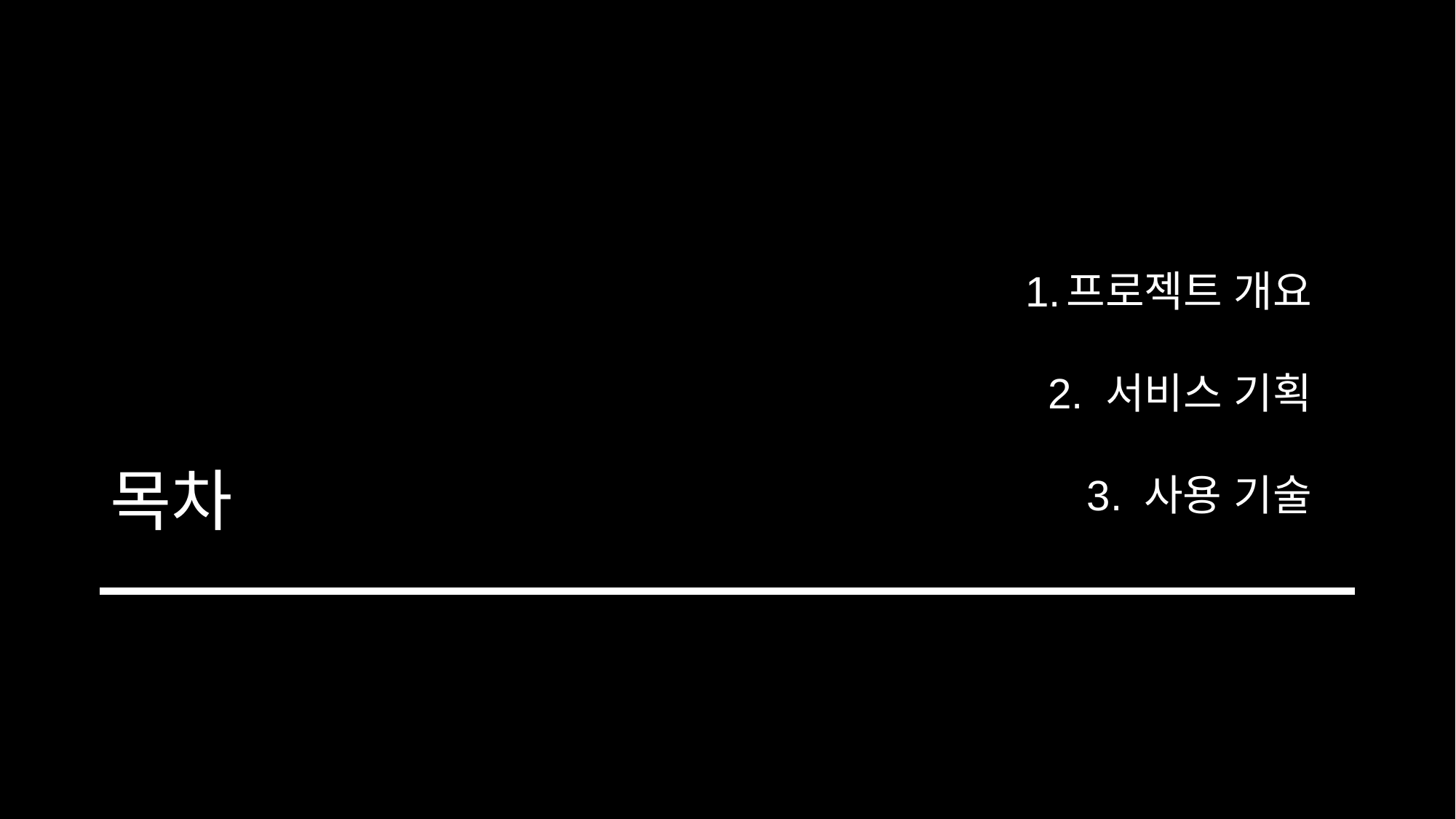

# 목차
프로젝트 개요

2. 서비스 기획

3. 사용 기술